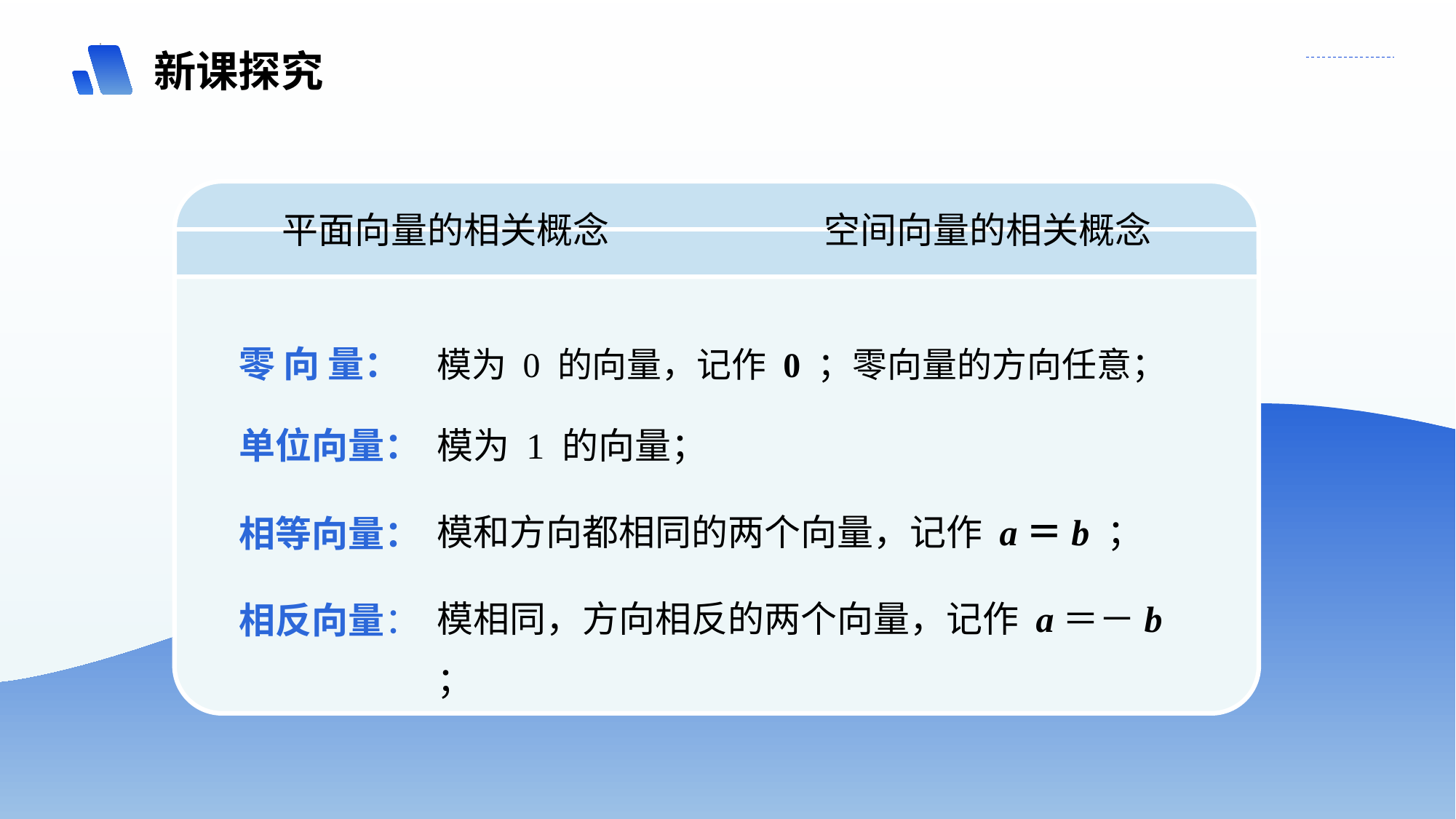

新课探究

平面向量的相关概念
空间向量的相关概念
零 向 量：
模为 0 的向量，记作 0 ；零向量的方向任意；
单位向量：
模为 1 的向量；

模和方向都相同的两个向量，记作 a＝b ；
相等向量：
模相同，方向相反的两个向量，记作 a＝－b ；
相反向量：